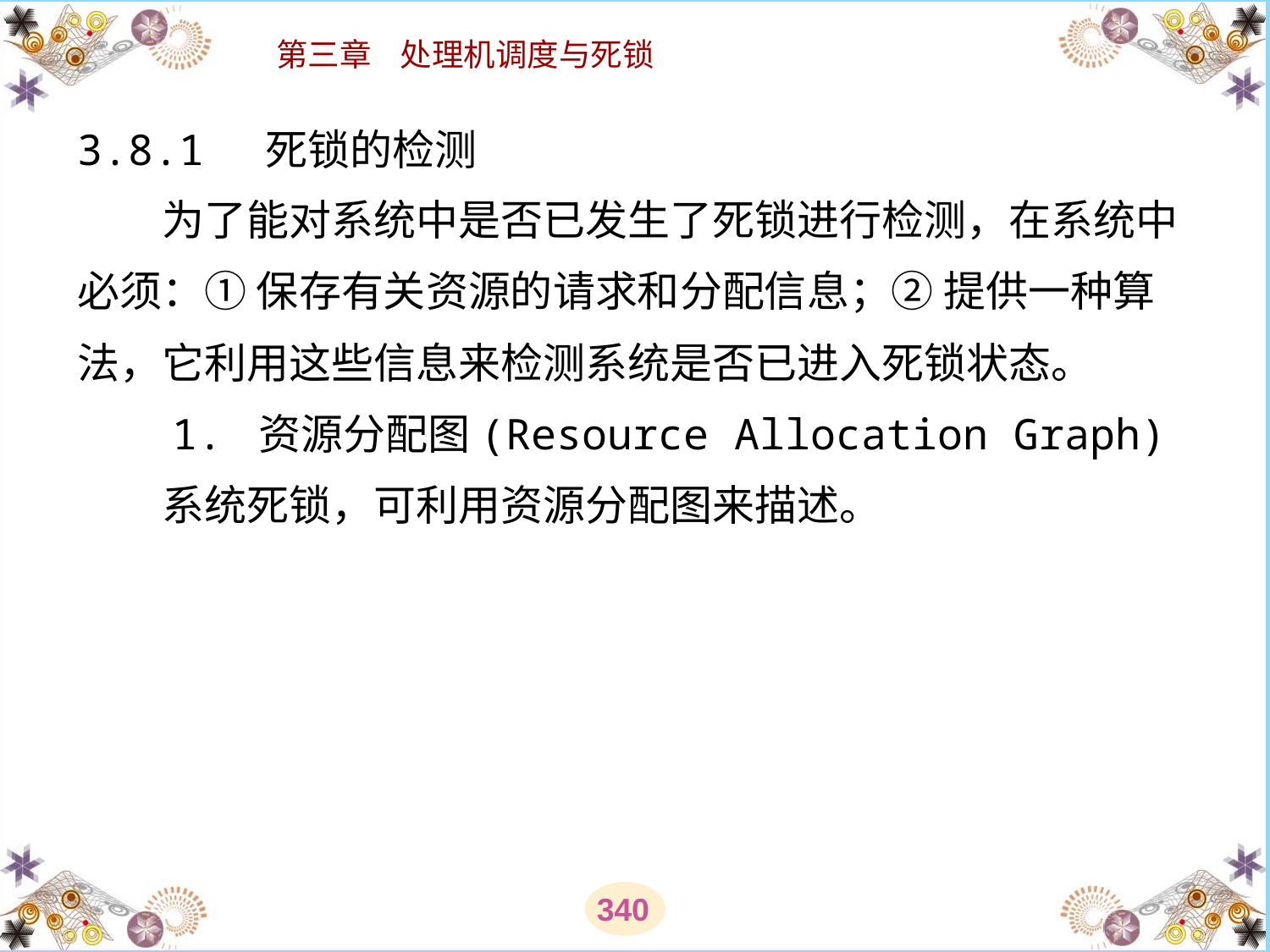

# 3.8.1  死锁的检测 　　为了能对系统中是否已发生了死锁进行检测，在系统中必须：① 保存有关资源的请求和分配信息；② 提供一种算法，它利用这些信息来检测系统是否已进入死锁状态。 　　1. 资源分配图(Resource Allocation Graph) 　　系统死锁，可利用资源分配图来描述。